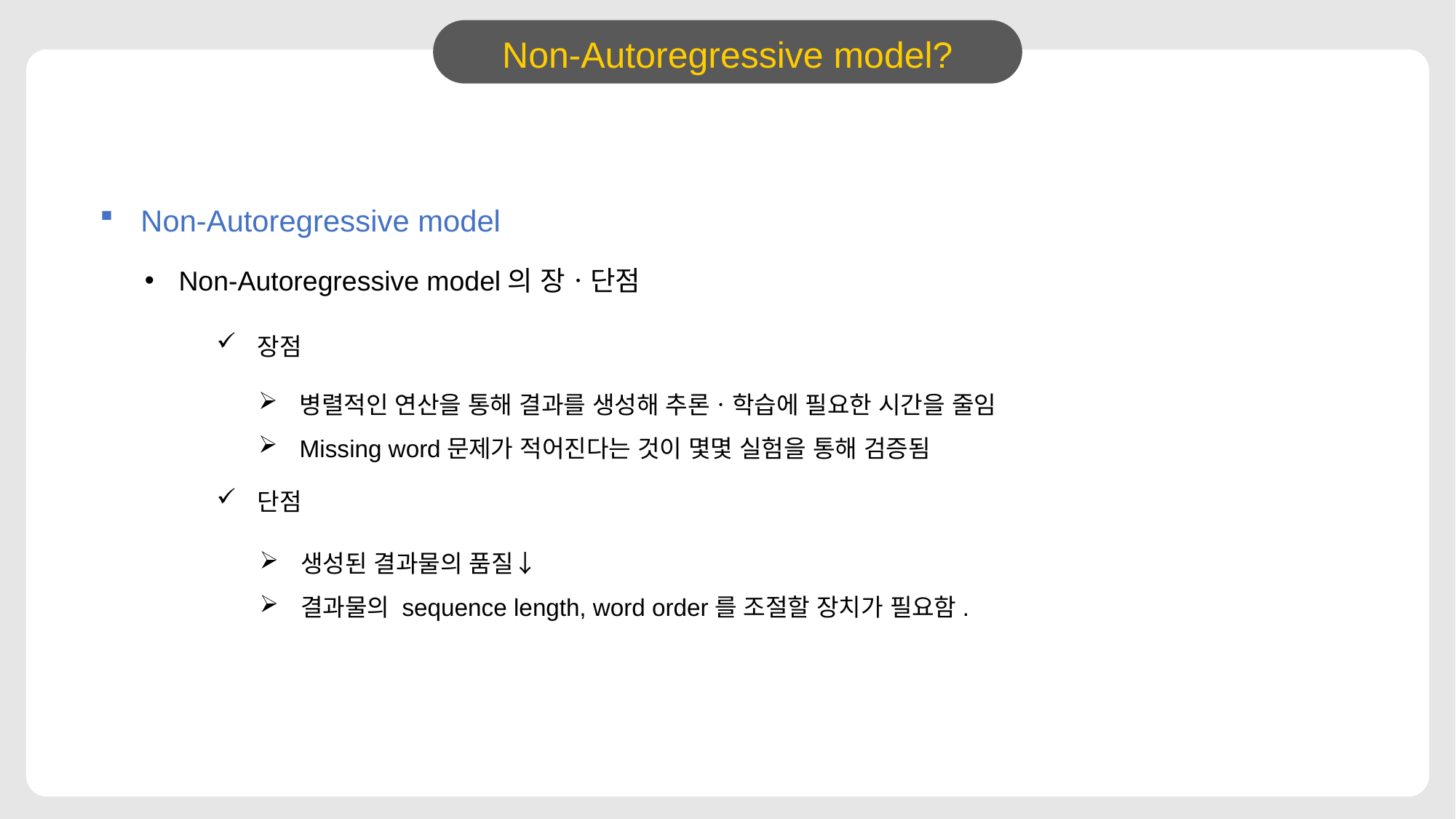

Non-Autoregressive model?

Non-Autoregressive model
Non-Autoregressive model의 장ㆍ단점
장점

단점
병렬적인 연산을 통해 결과를 생성해 추론ㆍ학습에 필요한 시간을 줄임
Missing word문제가 적어진다는 것이 몇몇 실험을 통해 검증됨
생성된 결과물의 품질↓
결과물의 sequence length, word order를 조절할 장치가 필요함.